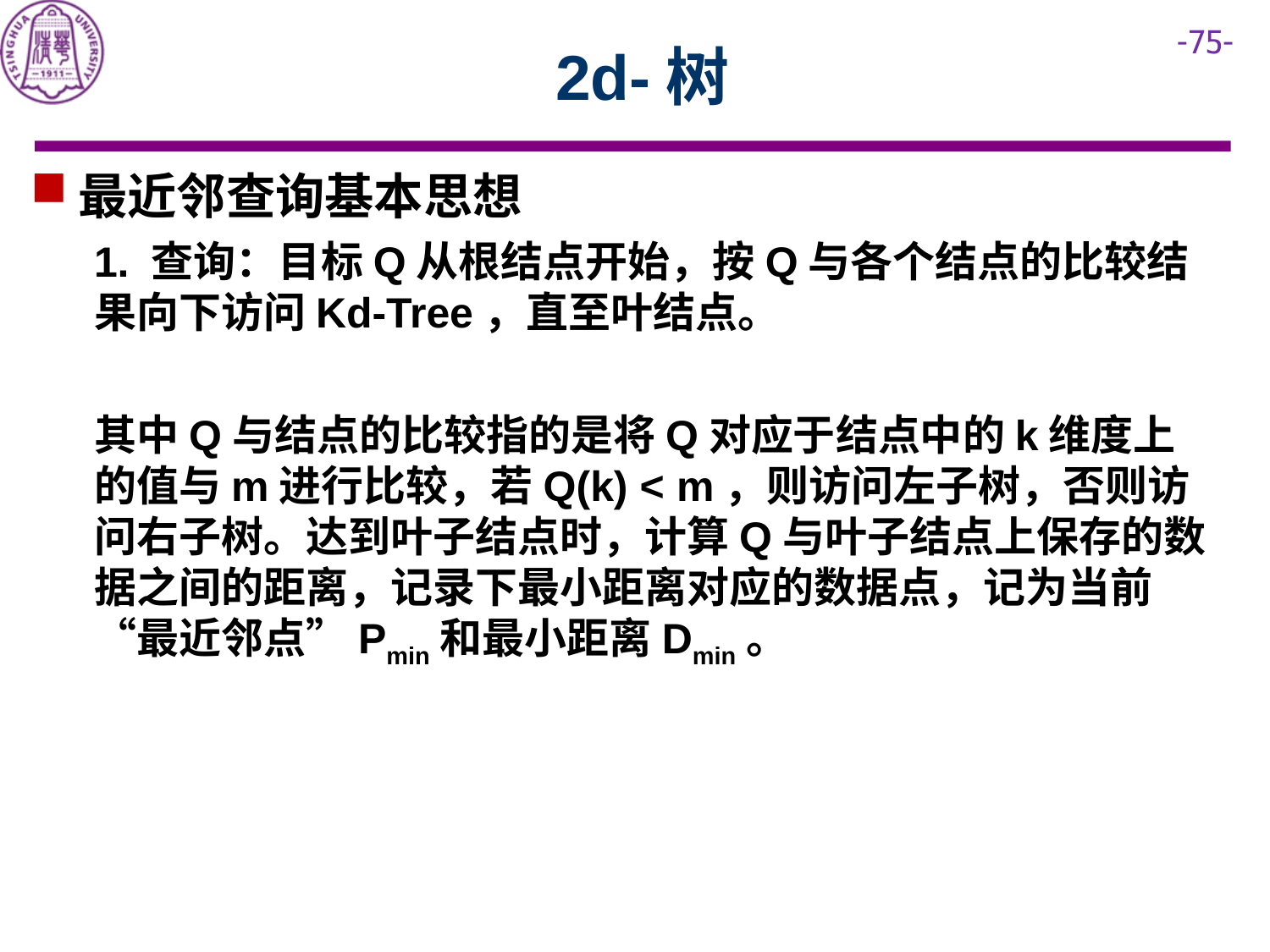

# 2d-树
最近邻查询基本思想
1. 查询：目标Q从根结点开始，按Q与各个结点的比较结果向下访问Kd-Tree，直至叶结点。

其中Q与结点的比较指的是将Q对应于结点中的k维度上的值与m进行比较，若Q(k) < m，则访问左子树，否则访问右子树。达到叶子结点时，计算Q与叶子结点上保存的数据之间的距离，记录下最小距离对应的数据点，记为当前“最近邻点”Pmin和最小距离Dmin。